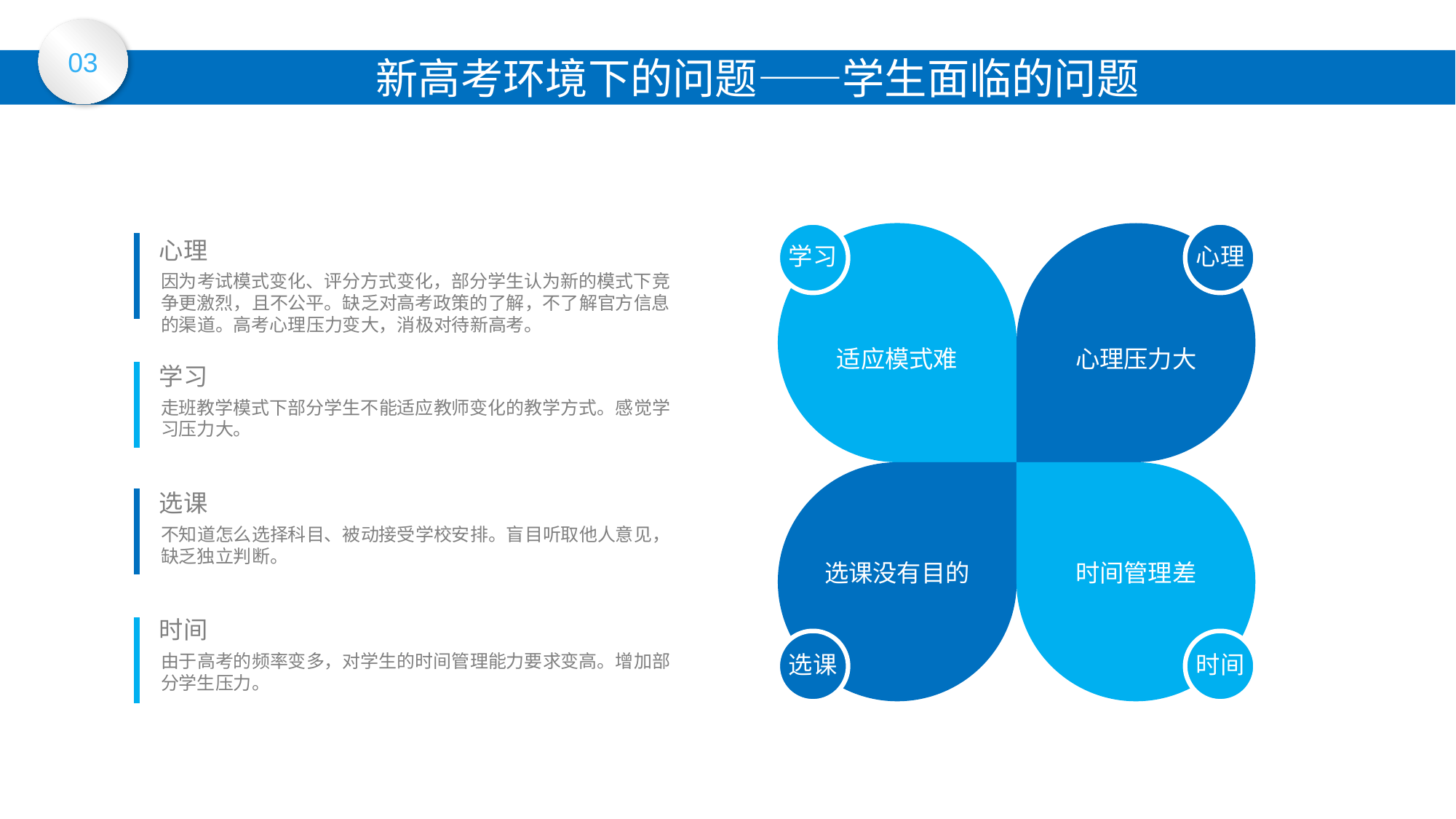

03
新高考环境下的问题——学生面临的问题
# 单击此处添加标题
学习

适应模式难
心理

心理压力大
心理
因为考试模式变化、评分方式变化，部分学生认为新的模式下竞争更激烈，且不公平。缺乏对高考政策的了解，不了解官方信息的渠道。高考心理压力变大，消极对待新高考。
学习
走班教学模式下部分学生不能适应教师变化的教学方式。感觉学习压力大。

时间管理差
时间

选课没有目的
选课
选课
不知道怎么选择科目、被动接受学校安排。盲目听取他人意见，缺乏独立判断。
时间
由于高考的频率变多，对学生的时间管理能力要求变高。增加部分学生压力。